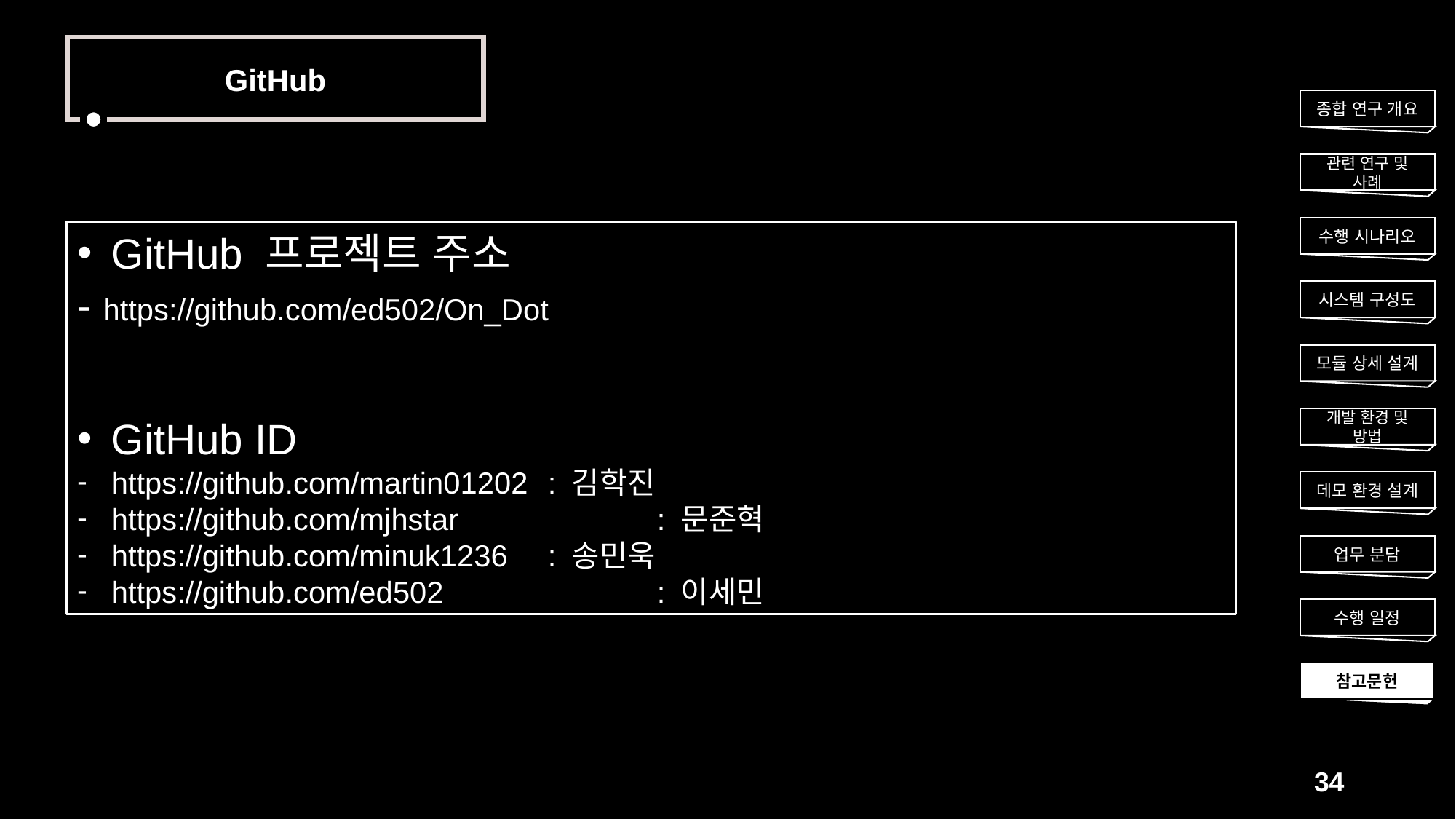

GitHub
종합 연구 개요

관련 연구 및 사례

수행 시나리오

GitHub 프로젝트 주소
- https://github.com/ed502/On_Dot

GitHub ID
https://github.com/martin01202	: 김학진
https://github.com/mjhstar		: 문준혁
https://github.com/minuk1236	: 송민욱
https://github.com/ed502		: 이세민
시스템 구성도

모듈 상세 설계

개발 환경 및 방법

데모 환경 설계

업무 분담

수행 일정

참고문헌

34